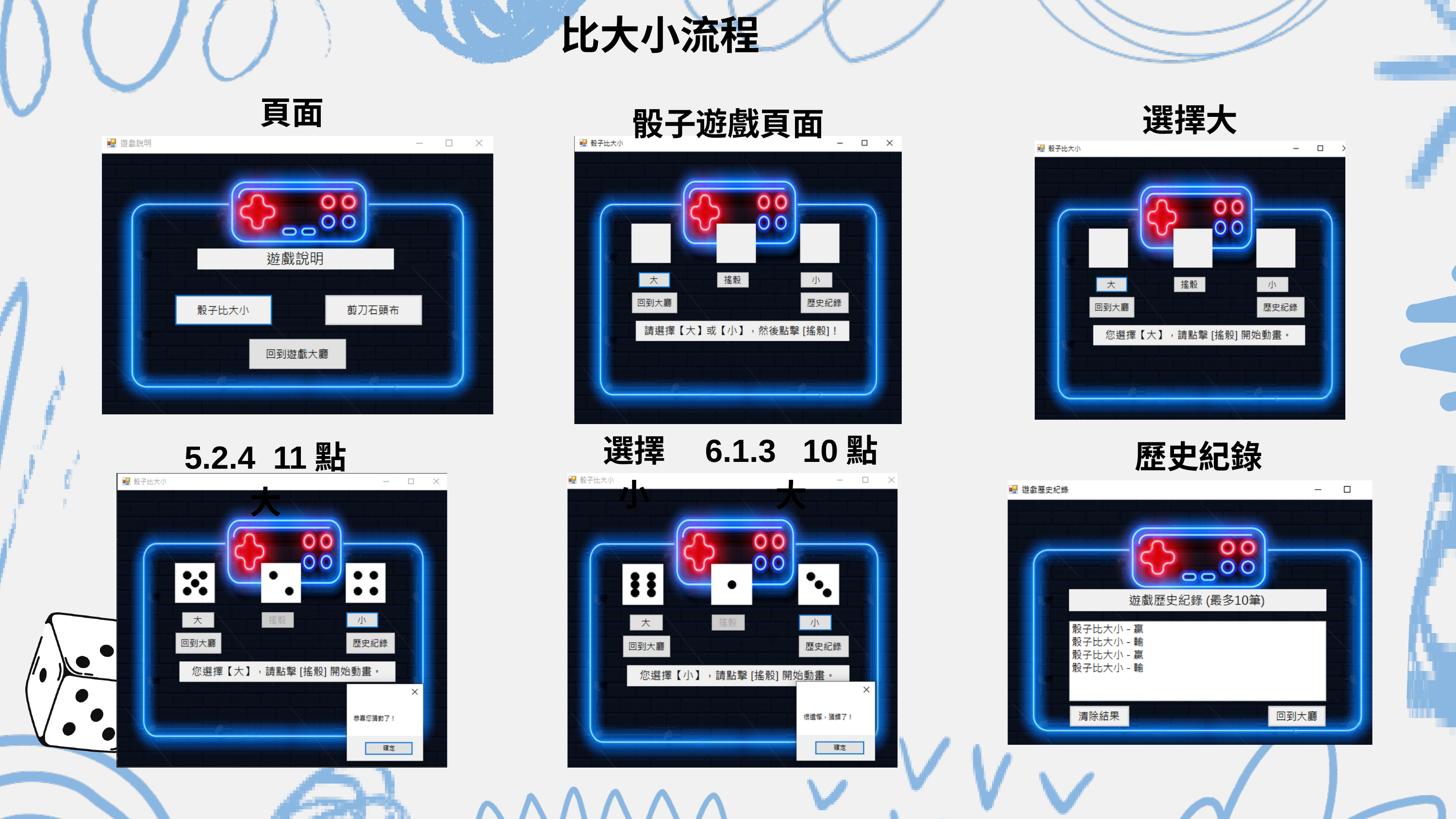

比大小流程
頁面
選擇大
骰子遊戲頁面

6.1.3   10點大
選擇小
歷史紀錄
5.2.4  11點大